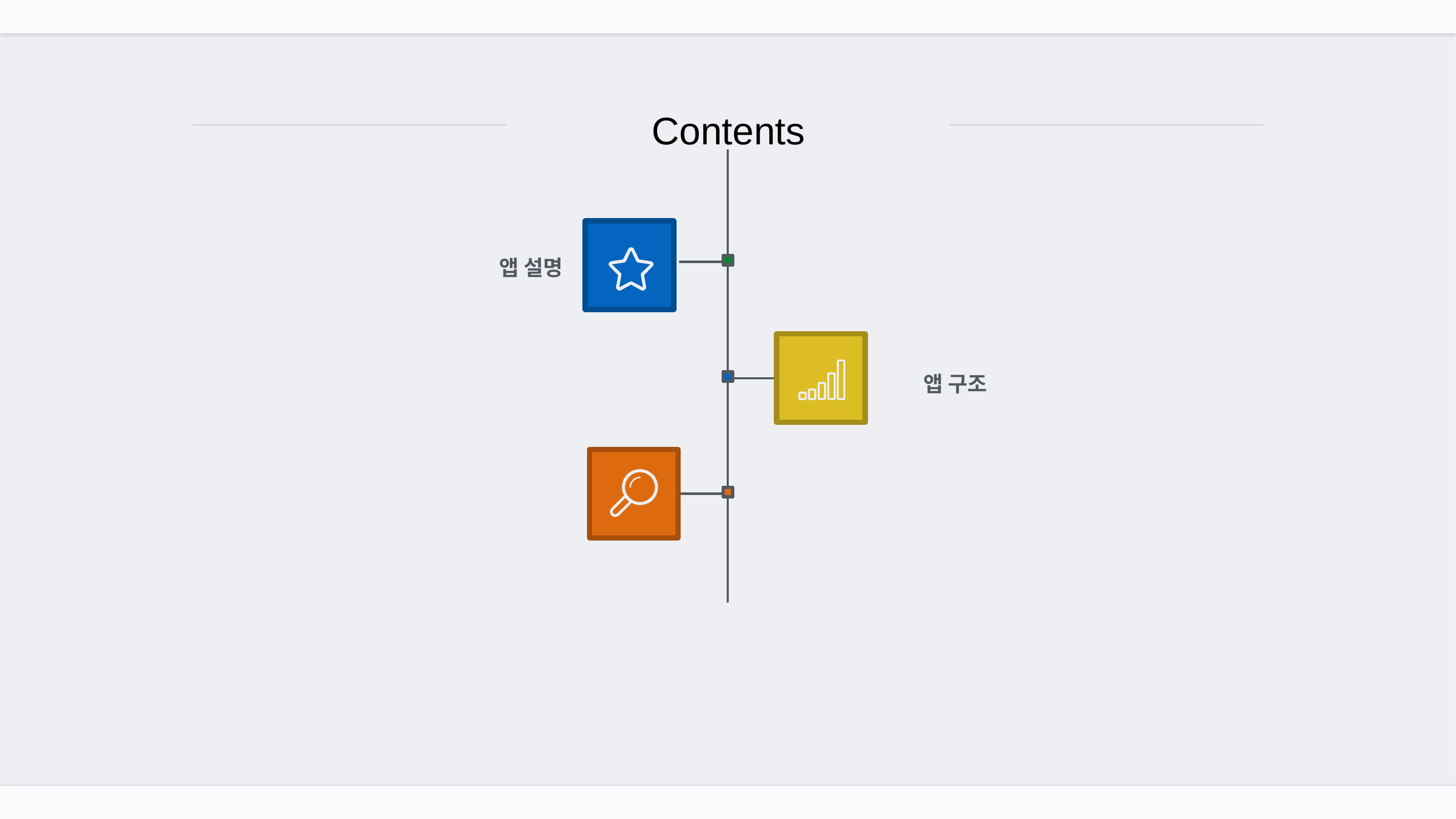

# Contents

앱 설명

앱 구조

시연 동영상